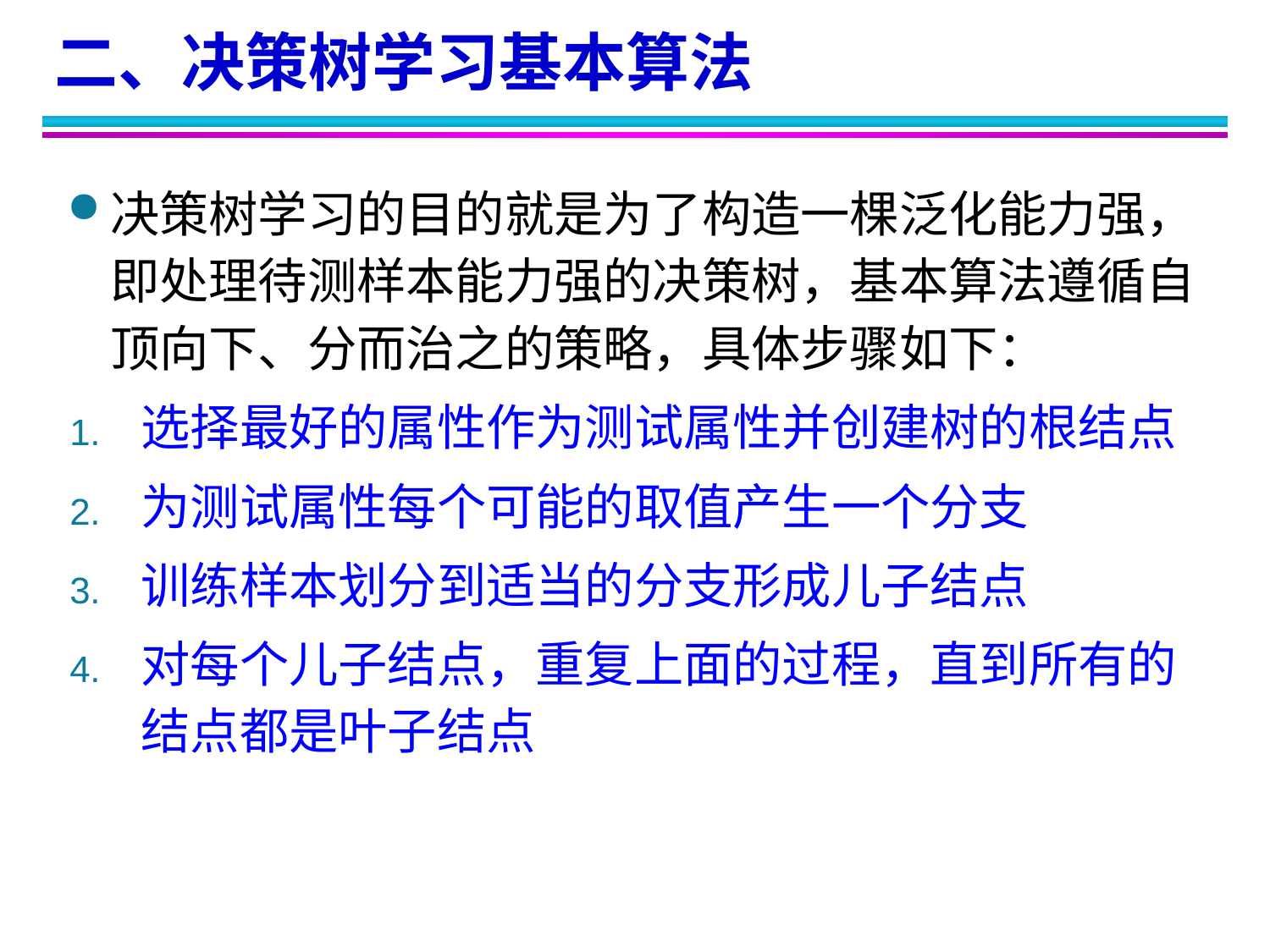

二、决策树学习基本算法
决策树学习的目的就是为了构造一棵泛化能力强，即处理待测样本能力强的决策树，基本算法遵循自顶向下、分而治之的策略，具体步骤如下：
选择最好的属性作为测试属性并创建树的根结点
为测试属性每个可能的取值产生一个分支
训练样本划分到适当的分支形成儿子结点
对每个儿子结点，重复上面的过程，直到所有的结点都是叶子结点